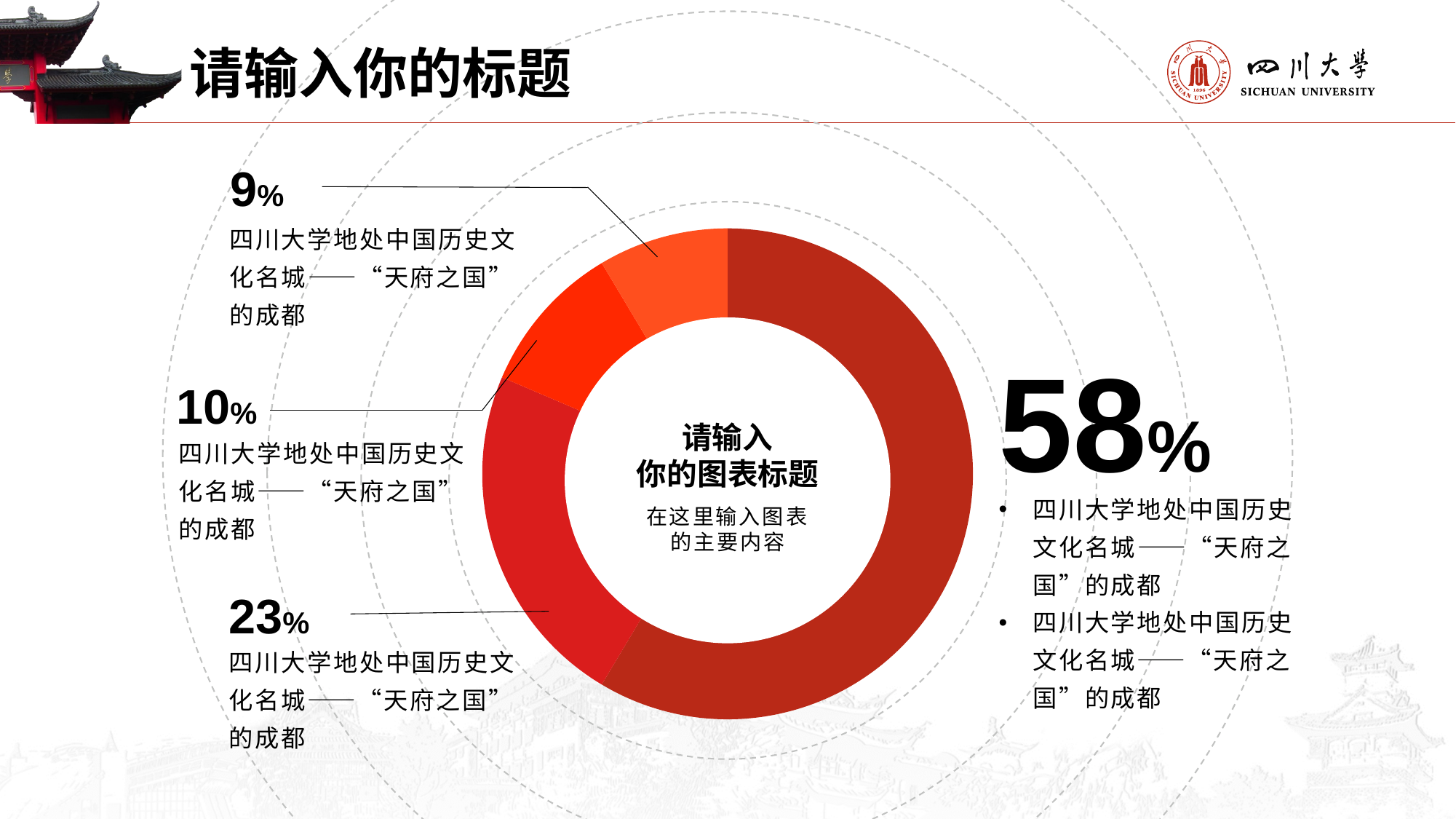

请输入你的标题

9%

四川大学地处中国历史文化名城——“天府之国”的成都

### Chart

| Category | 销售额 |
|---|---|
| 第一季度 | 0.82 |
| 第二季度 | 0.32 |
| 第三季度 | 0.14 |
| 第四季度 | 0.12 |
58%
10%
请输入
你的图表标题
四川大学地处中国历史文化名城——“天府之国”的成都
四川大学地处中国历史文化名城——“天府之国”的成都
四川大学地处中国历史文化名城——“天府之国”的成都
在这里输入图表的主要内容
23%
四川大学地处中国历史文化名城——“天府之国”的成都